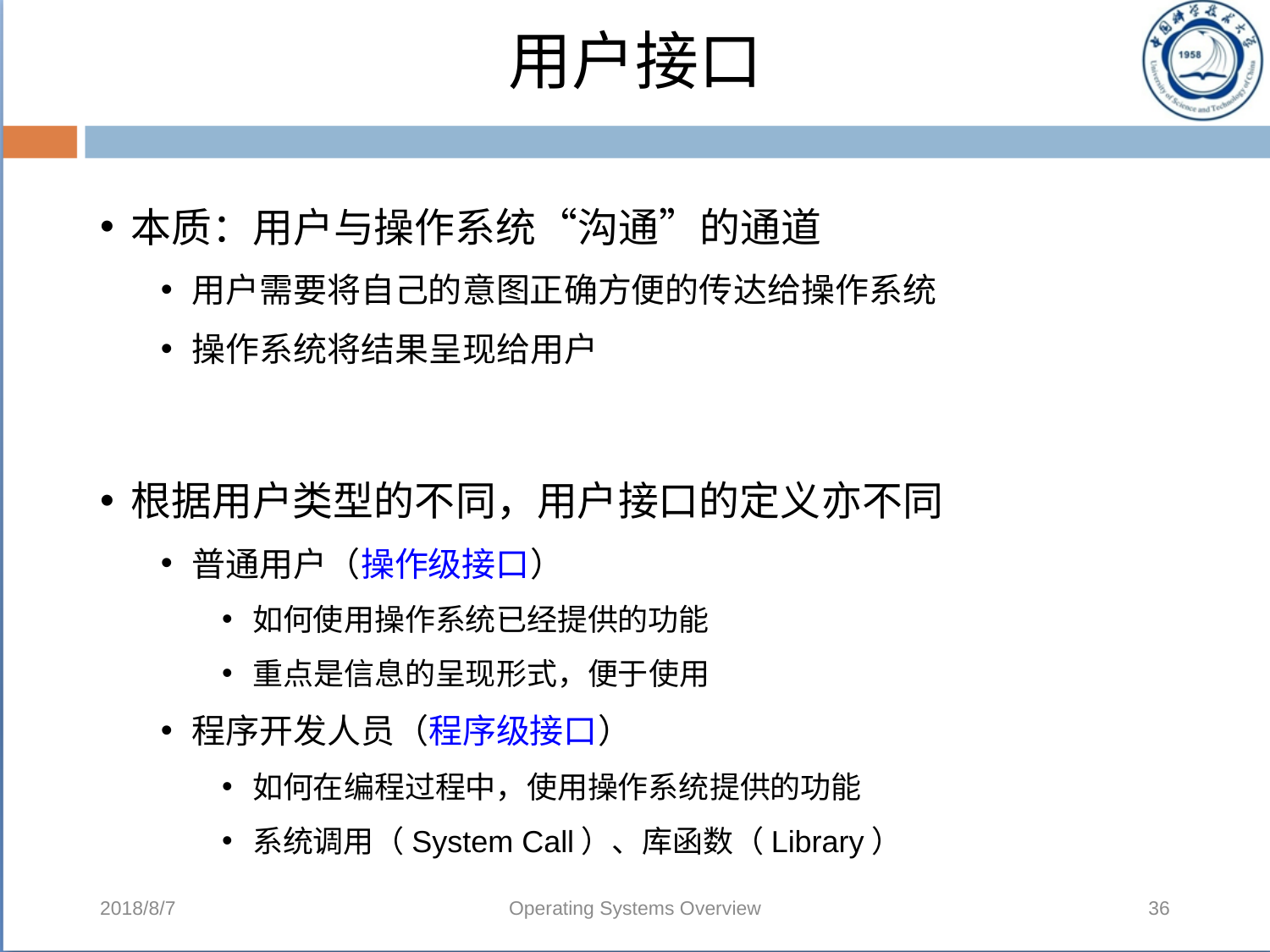

# 用户接口
本质：用户与操作系统“沟通”的通道
用户需要将自己的意图正确方便的传达给操作系统
操作系统将结果呈现给用户

根据用户类型的不同，用户接口的定义亦不同
普通用户（操作级接口）
如何使用操作系统已经提供的功能
重点是信息的呈现形式，便于使用
程序开发人员（程序级接口）
如何在编程过程中，使用操作系统提供的功能
系统调用（System Call）、库函数（Library）
2018/8/7
Operating Systems Overview
36